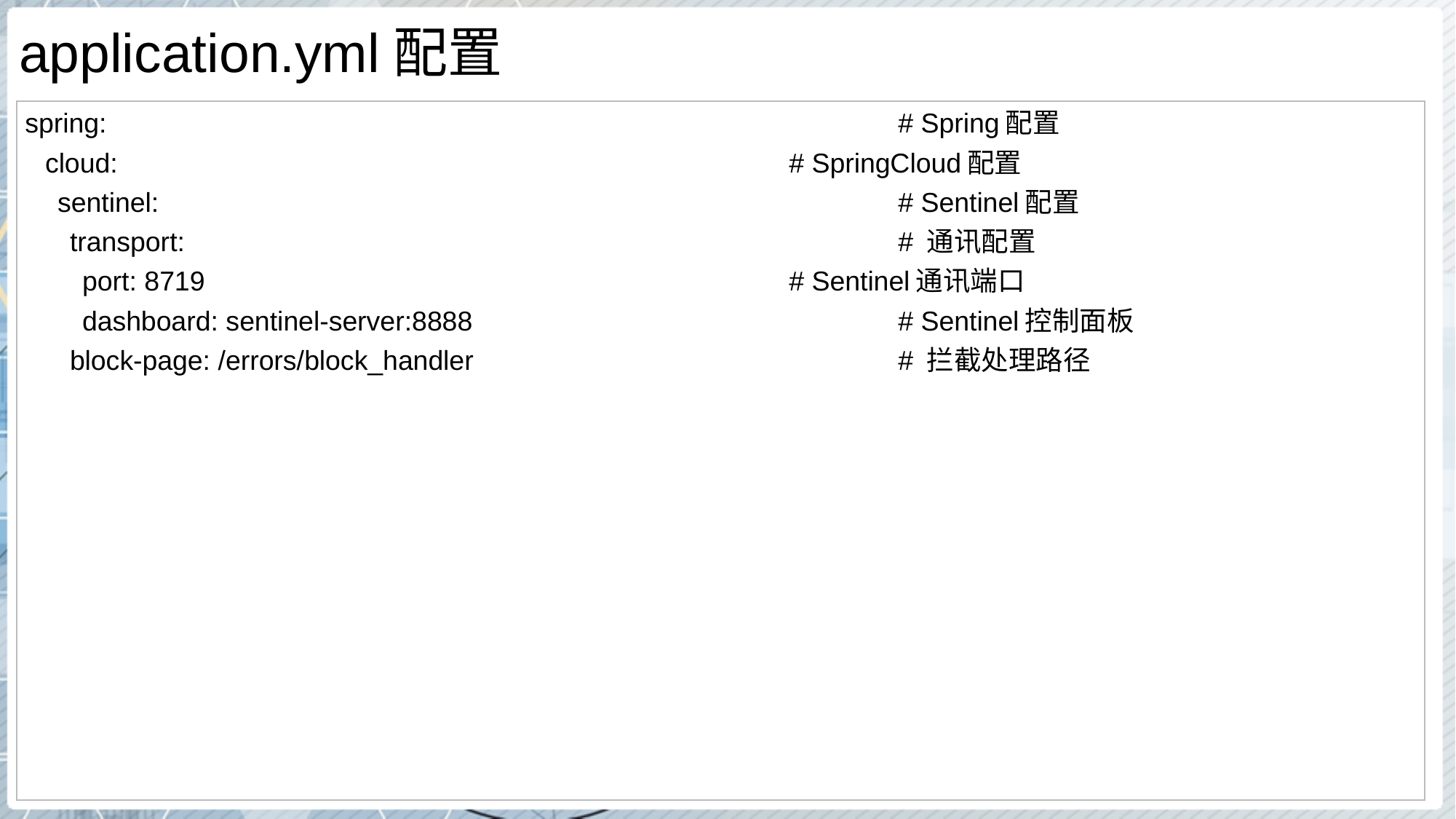

# application.yml配置
| spring: # Spring配置 cloud: # SpringCloud配置 sentinel: # Sentinel配置 transport: # 通讯配置 port: 8719 # Sentinel通讯端口 dashboard: sentinel-server:8888 # Sentinel控制面板 block-page: /errors/block\_handler # 拦截处理路径 |
| --- |